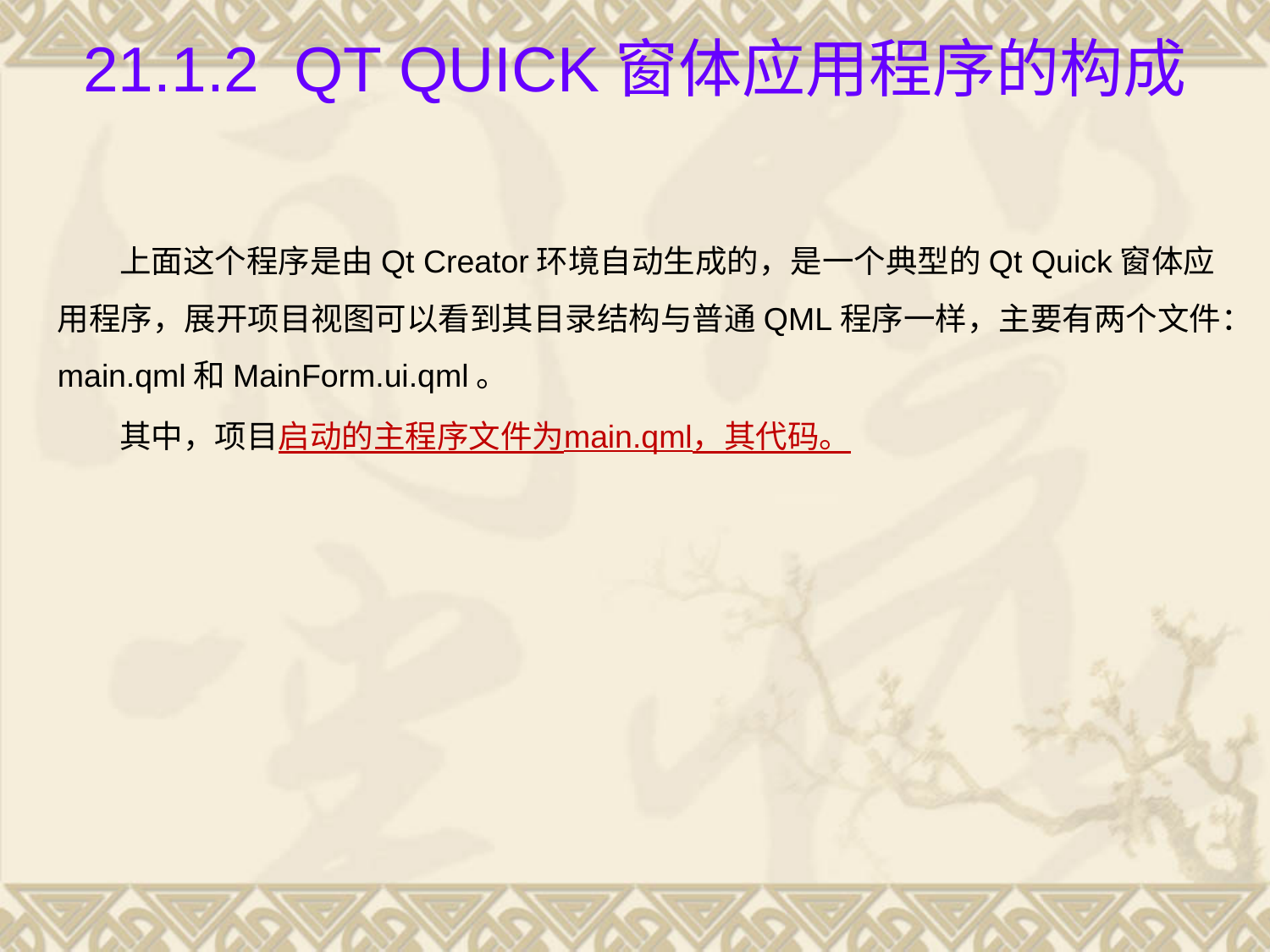

# 21.1.2  Qt Quick窗体应用程序的构成
上面这个程序是由Qt Creator环境自动生成的，是一个典型的Qt Quick窗体应用程序，展开项目视图可以看到其目录结构与普通QML程序一样，主要有两个文件：main.qml和MainForm.ui.qml。
其中，项目启动的主程序文件为main.qml，其代码。